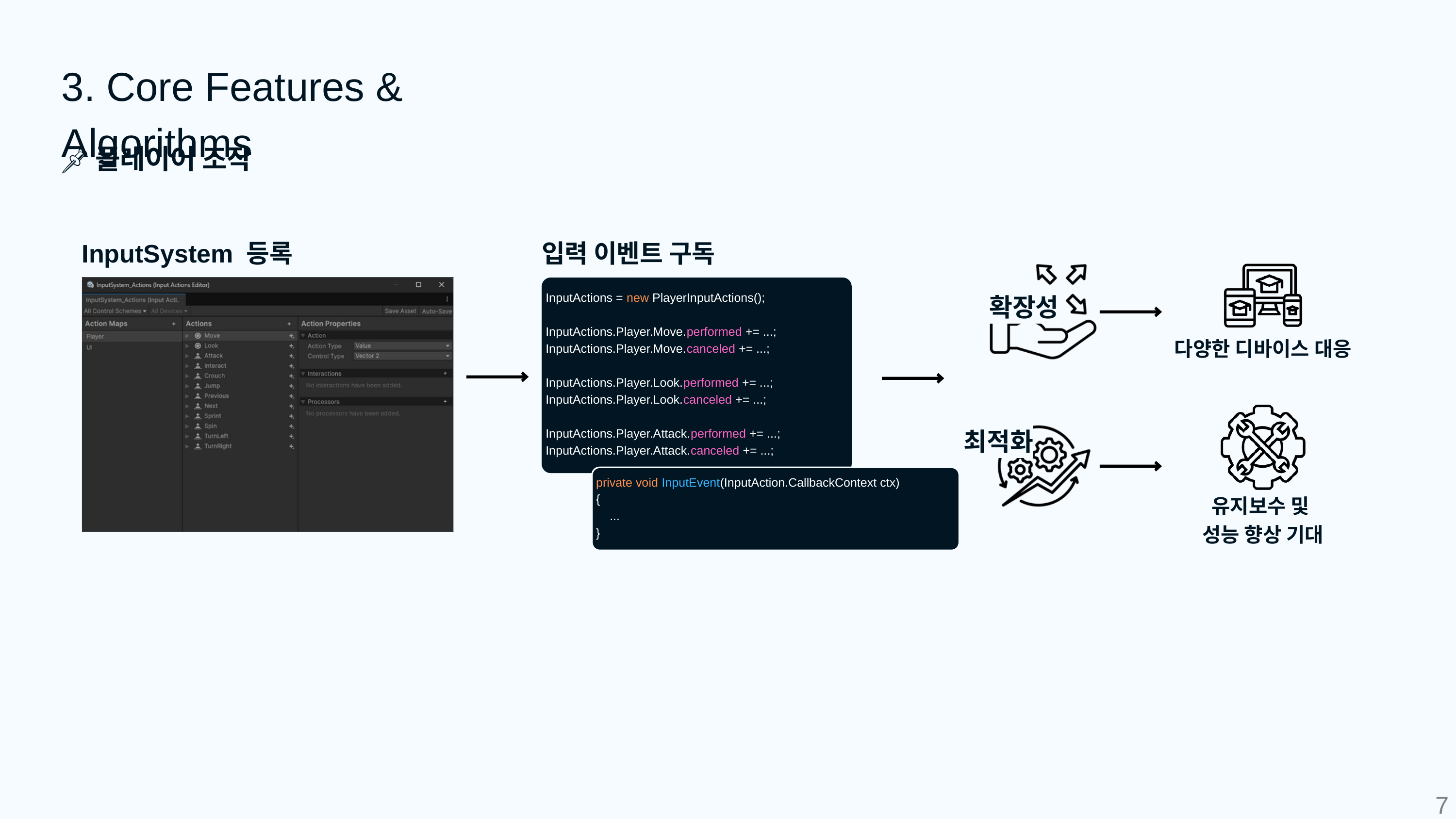

3. Core Features & Algorithms
📌플레이어 조작
InputSystem 등록
입력 이벤트 구독

InputActions = new PlayerInputActions();

InputActions.Player.Move.performed += ...;
InputActions.Player.Move.canceled += ...;

InputActions.Player.Look.performed += ...;
InputActions.Player.Look.canceled += ...;

InputActions.Player.Attack.performed += ...;
InputActions.Player.Attack.canceled += ...;
확장성

다양한 디바이스 대응

최적화

private void InputEvent(InputAction.CallbackContext ctx)
{
    ...
}
유지보수 및
성능 향상 기대
7